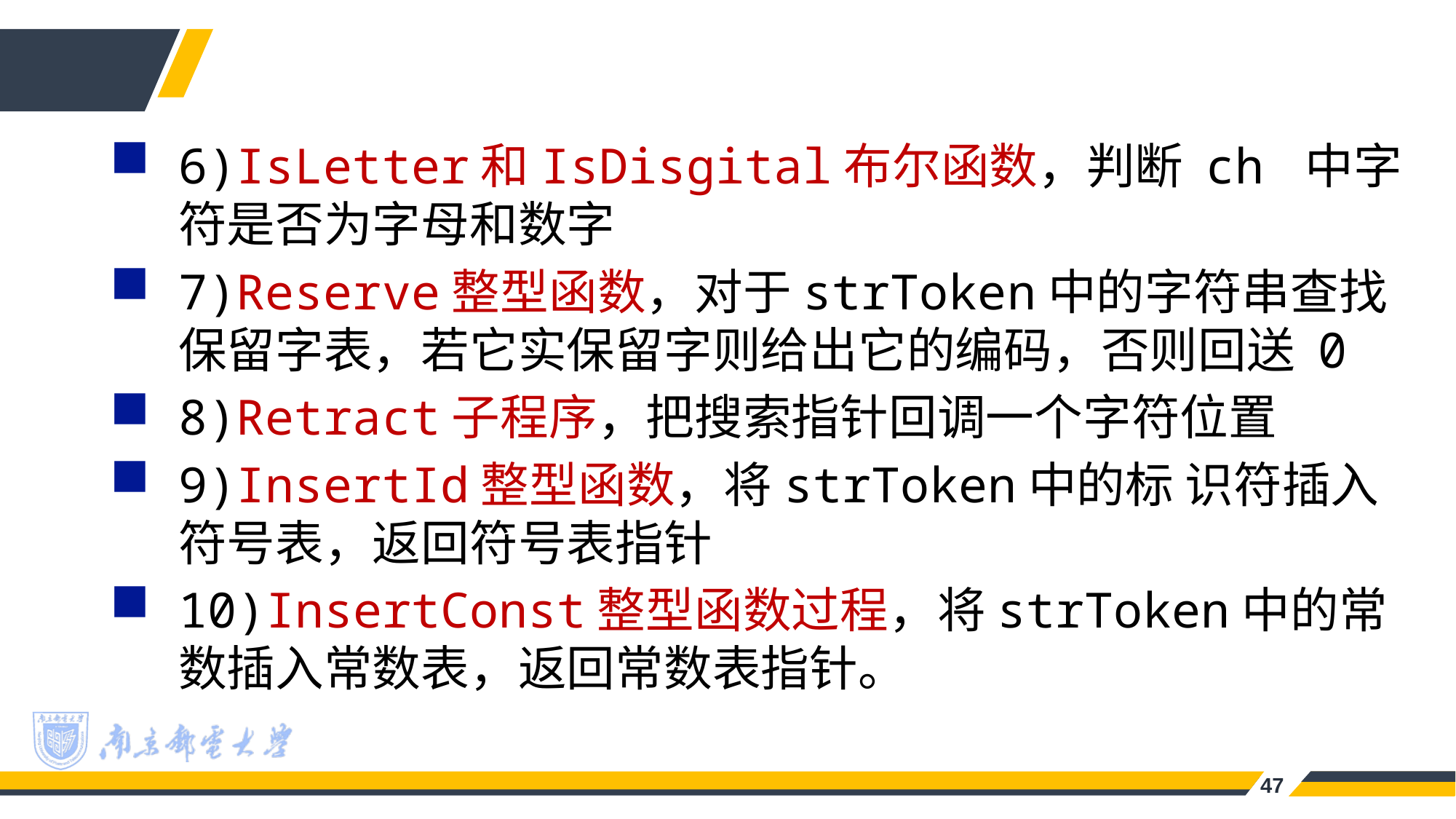

6)IsLetter和IsDisgital布尔函数，判断 ch 中字符是否为字母和数字
7)Reserve整型函数，对于strToken中的字符串查找保留字表，若它实保留字则给出它的编码，否则回送 0
8)Retract子程序，把搜索指针回调一个字符位置
9)InsertId整型函数，将strToken中的标 识符插入符号表，返回符号表指针
10)InsertConst整型函数过程，将strToken中的常数插入常数表，返回常数表指针。
47